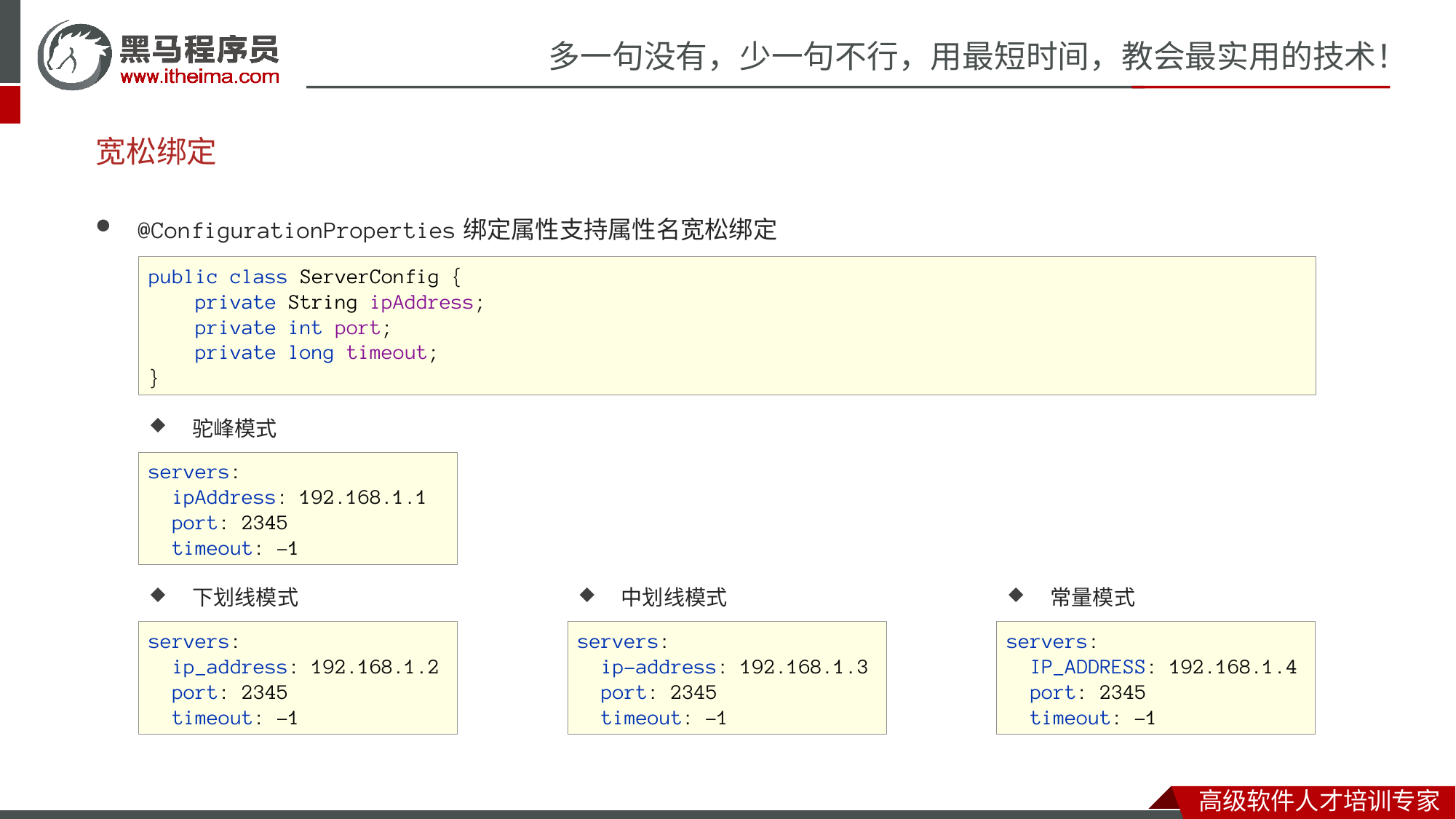

# 宽松绑定
@ConfigurationProperties绑定属性支持属性名宽松绑定

public class ServerConfig {
    private String ipAddress;
    private int port;
    private long timeout;
}
驼峰模式

servers:
  ipAddress: 192.168.1.1
  port: 2345
  timeout: -1
下划线模式

中划线模式

常量模式

servers:
  ip_address: 192.168.1.2
  port: 2345
  timeout: -1
servers:
  ip-address: 192.168.1.3
  port: 2345
  timeout: -1
servers:
  IP_ADDRESS: 192.168.1.4
  port: 2345
  timeout: -1